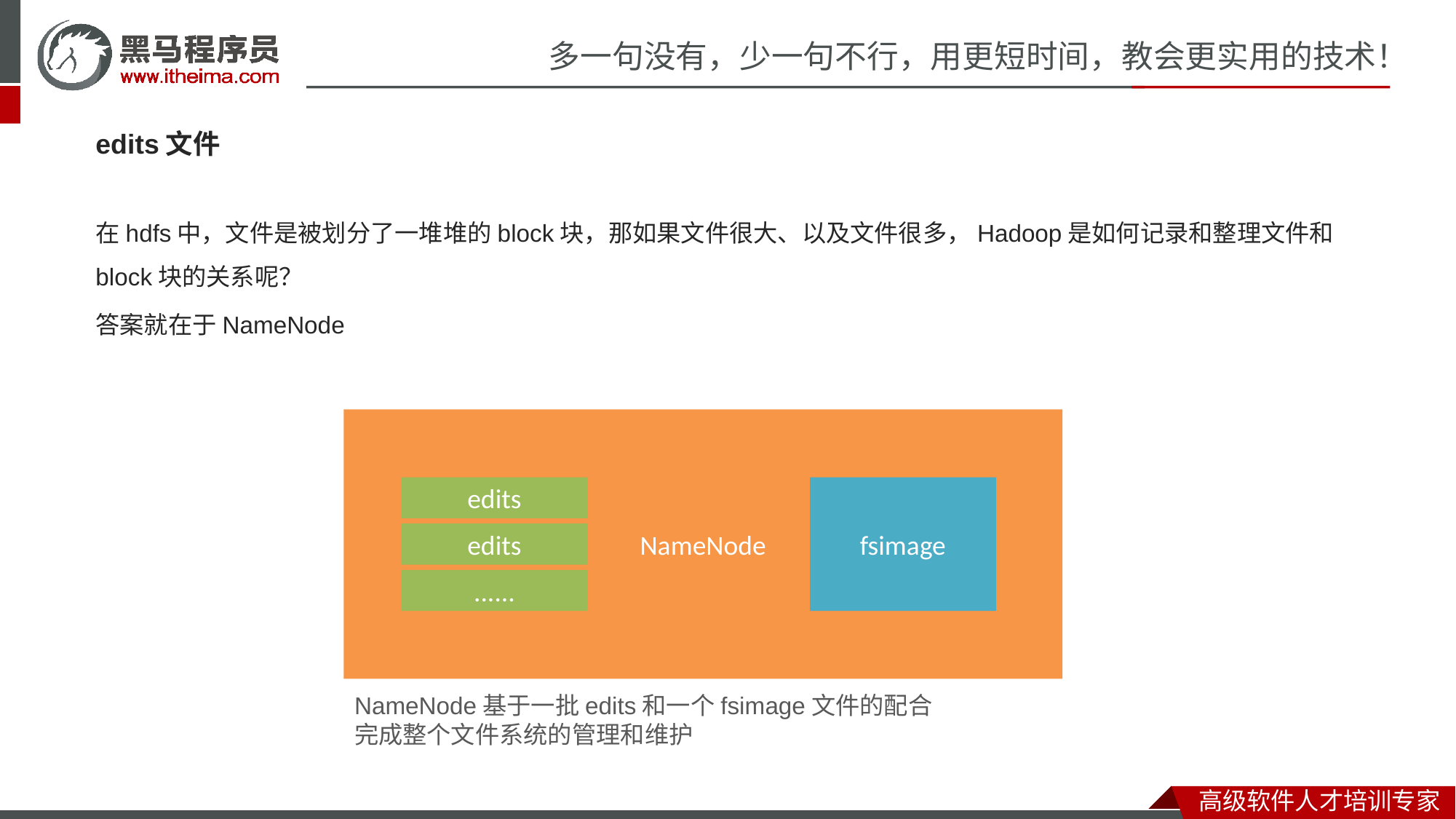

edits文件
在hdfs中，文件是被划分了一堆堆的block块，那如果文件很大、以及文件很多，Hadoop是如何记录和整理文件和block块的关系呢？
答案就在于NameNode
NameNode
edits
fsimage
edits
......
NameNode基于一批edits和一个fsimage文件的配合
完成整个文件系统的管理和维护